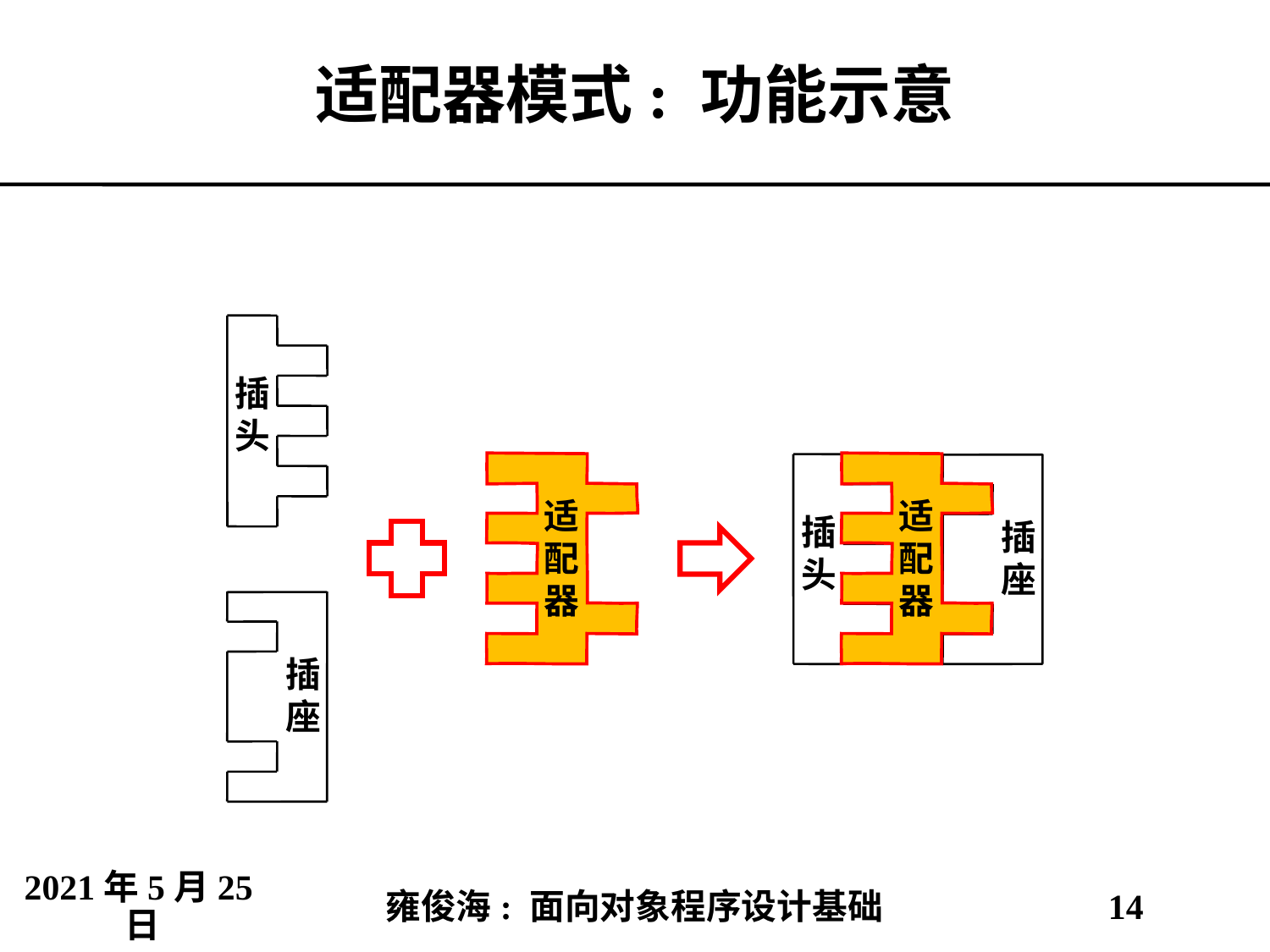

# 适配器模式: 功能示意

插头

插座

适配器

适配器

插头

插座

2021年5月25日
雍俊海: 面向对象程序设计基础
14